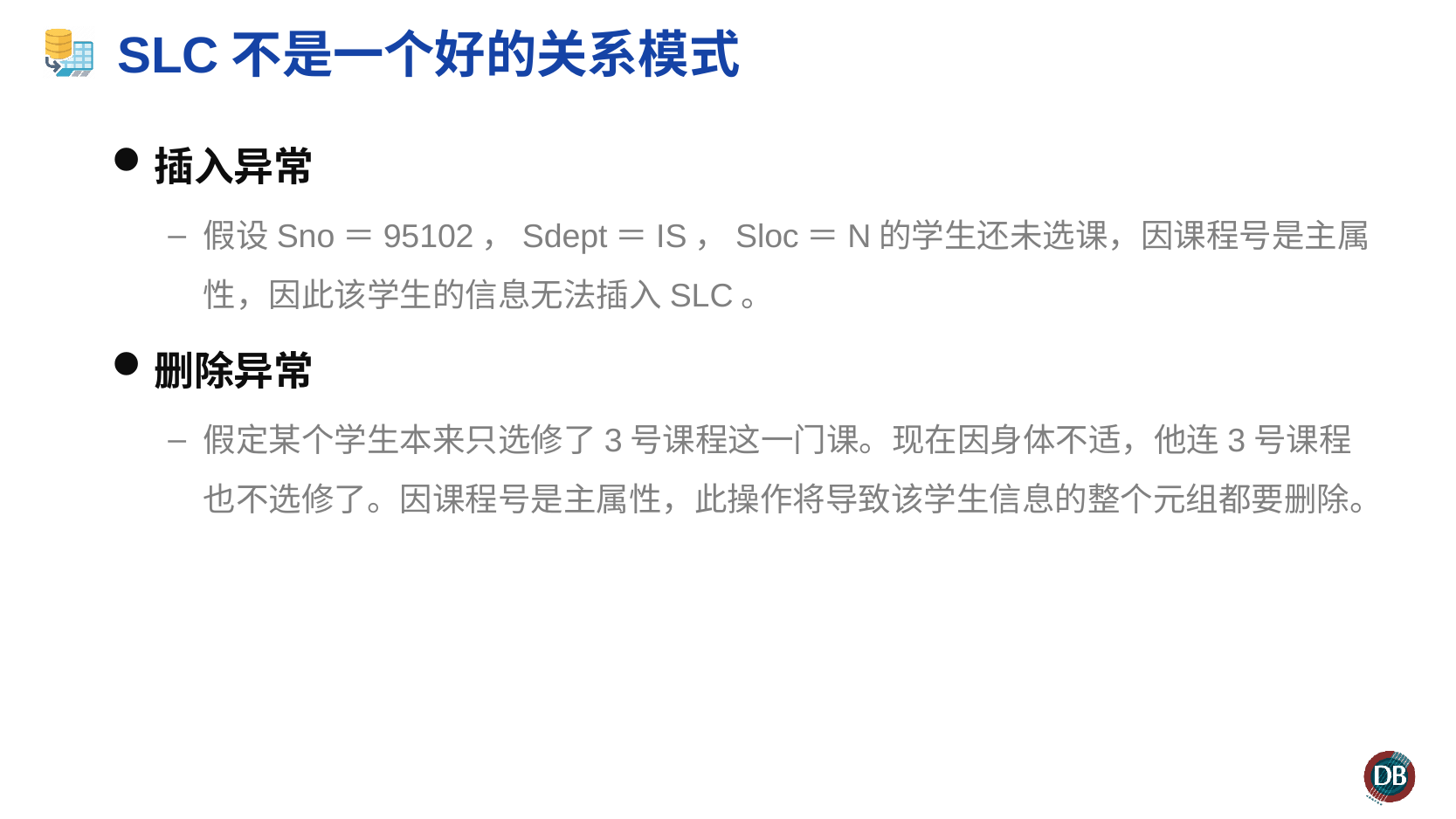

# SLC不是一个好的关系模式
插入异常
假设Sno＝95102，Sdept＝IS，Sloc＝N的学生还未选课，因课程号是主属性，因此该学生的信息无法插入SLC。
删除异常
假定某个学生本来只选修了3号课程这一门课。现在因身体不适，他连3号课程也不选修了。因课程号是主属性，此操作将导致该学生信息的整个元组都要删除。